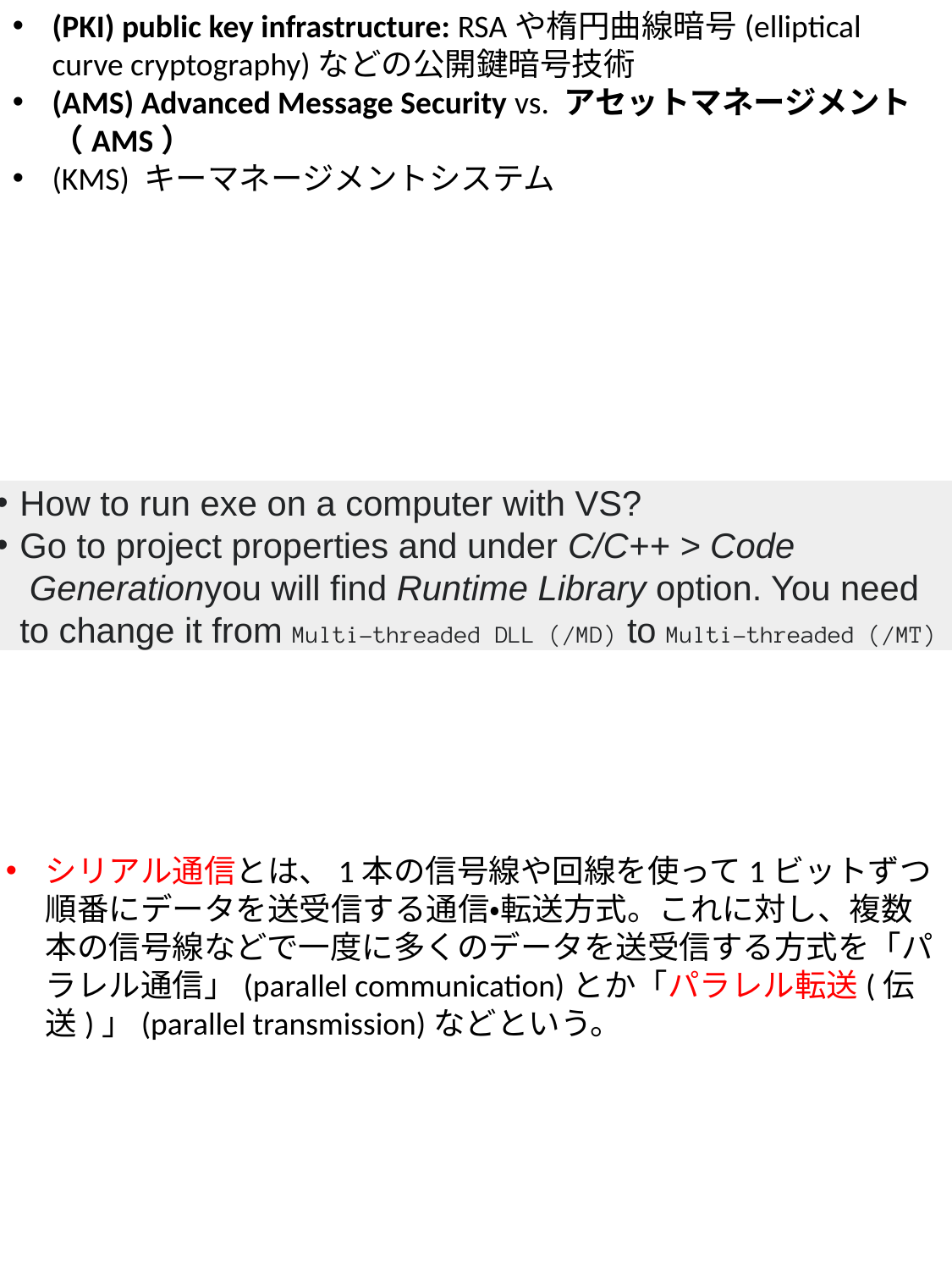

(PKI) public key infrastructure: RSAや楕円曲線暗号(elliptical curve cryptography)などの公開鍵暗号技術
(AMS) Advanced Message Security vs. アセットマネージメント（AMS）
(KMS) キーマネージメントシステム
How to run exe on a computer with VS?
Go to project properties and under C/C++ > Code  Generationyou will find Runtime Library option. You need to change it from Multi-threaded DLL (/MD) to Multi-threaded (/MT)
シリアル通信とは、1本の信号線や回線を使って1ビットずつ順番にデータを送受信する通信・転送方式。これに対し、複数本の信号線などで一度に多くのデータを送受信する方式を「パラレル通信」(parallel communication)とか「パラレル転送(伝送)」(parallel transmission)などという。